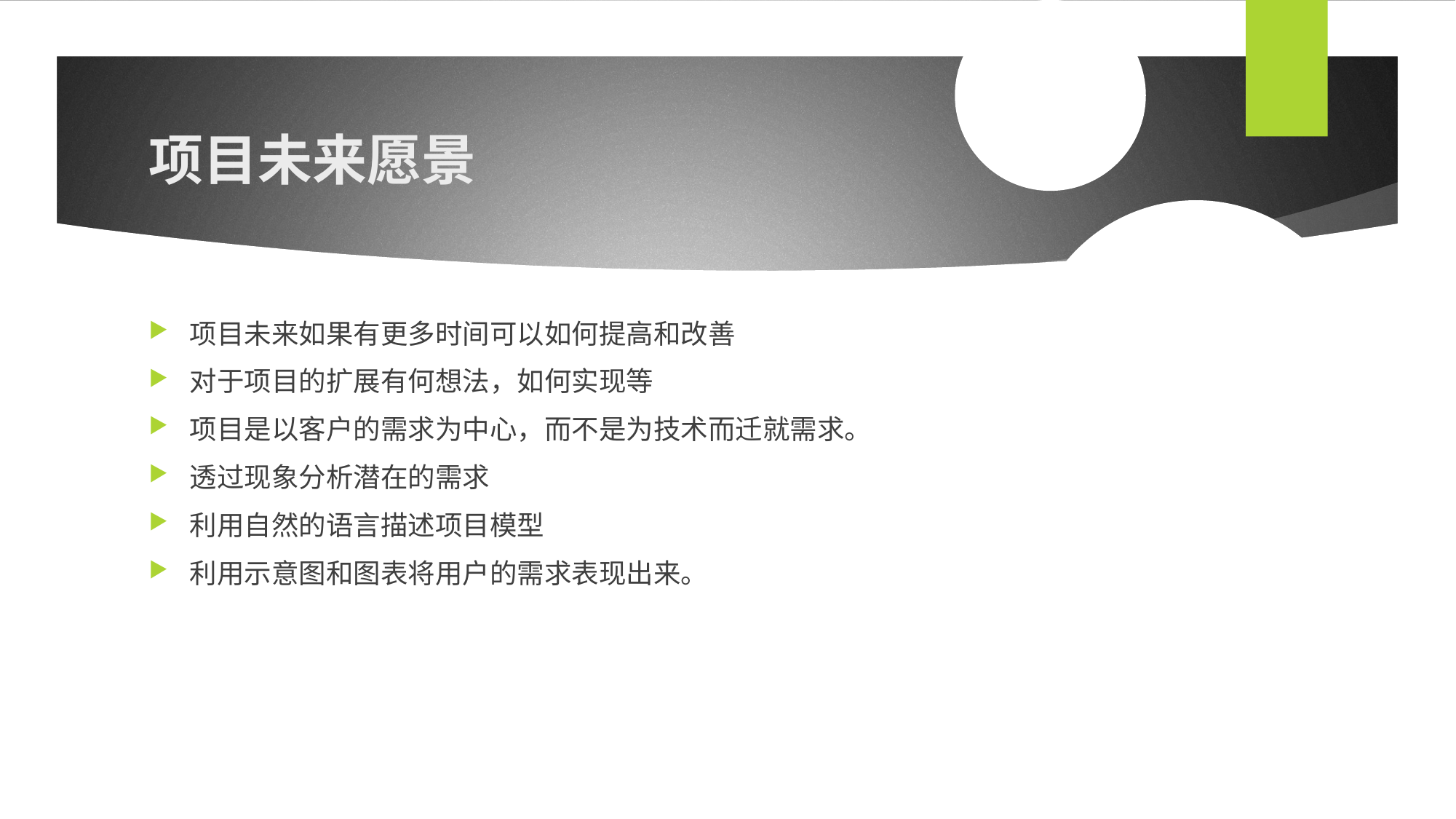

项目未来如果有更多时间可以如何提高和改善
对于项目的扩展有何想法，如何实现等
项目是以客户的需求为中心，而不是为技术而迁就需求。
透过现象分析潜在的需求
利用自然的语言描述项目模型
利用示意图和图表将用户的需求表现出来。
# 项目未来愿景